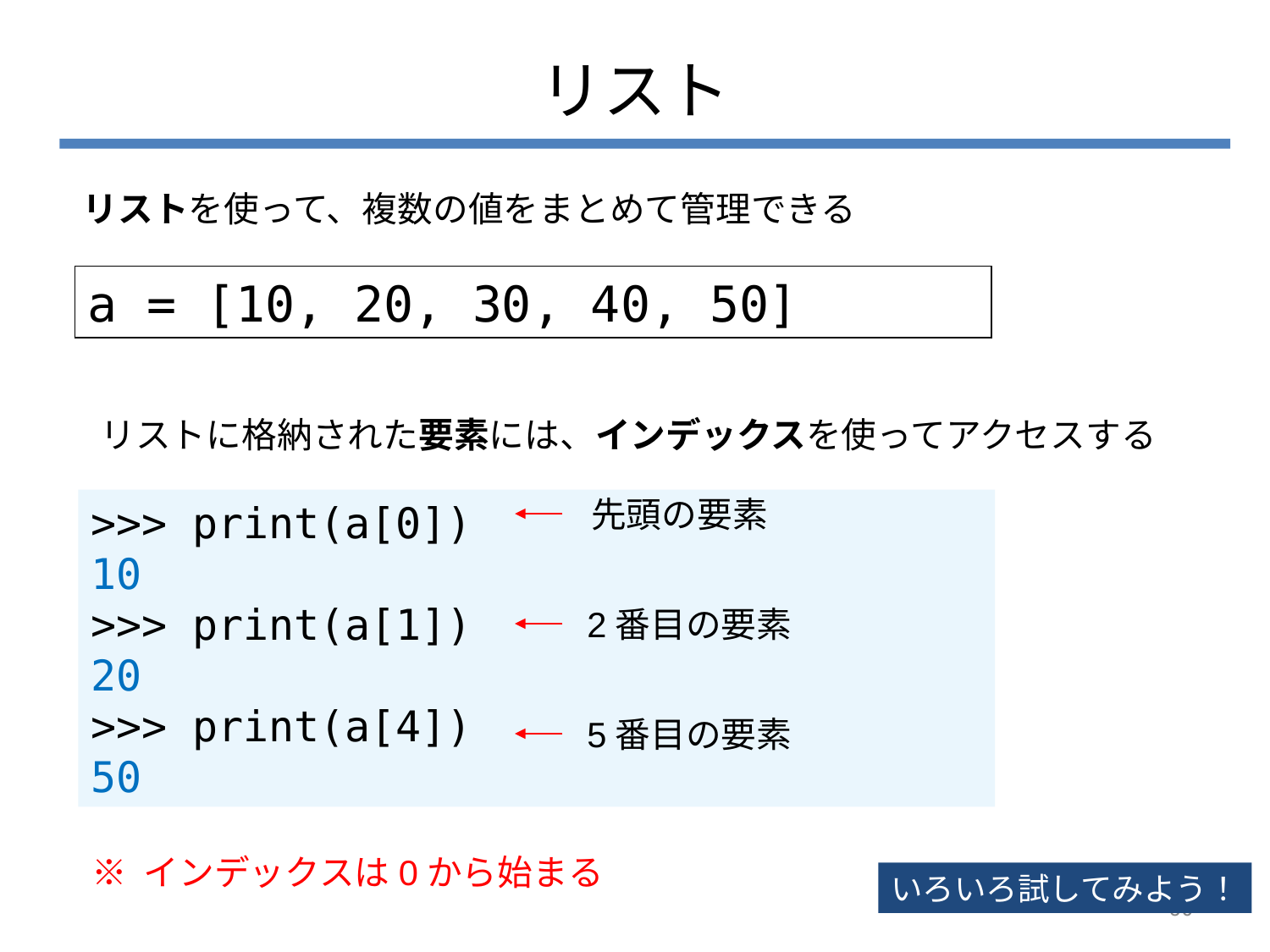

# リスト
リストを使って、複数の値をまとめて管理できる
a = [10, 20, 30, 40, 50]
リストに格納された要素には、インデックスを使ってアクセスする
先頭の要素
>>> print(a[0])
10
>>> print(a[1])
20
>>> print(a[4])
50
2番目の要素
5番目の要素
※ インデックスは0から始まる
いろいろ試してみよう！
60